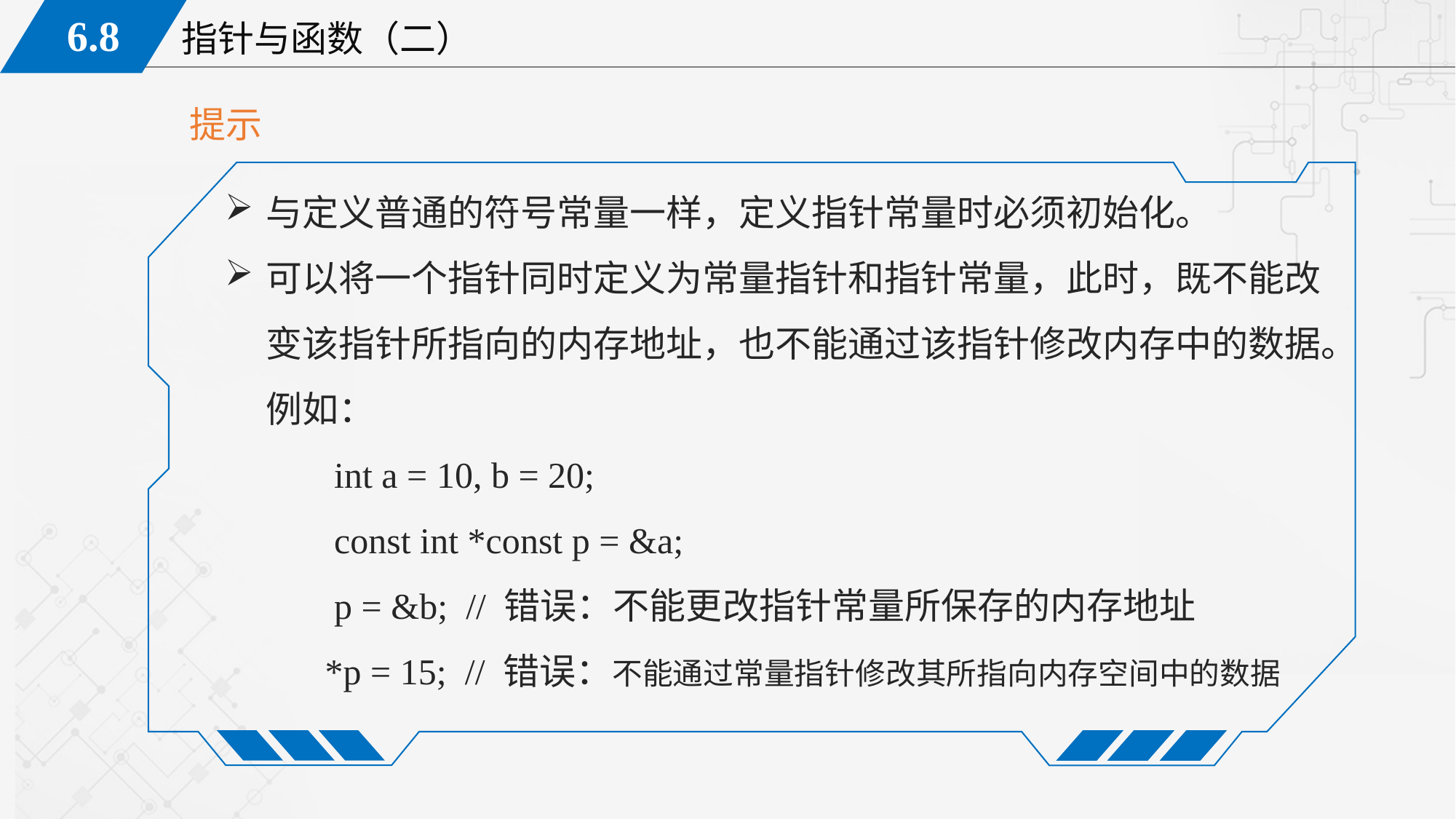

提示

与定义普通的符号常量一样，定义指针常量时必须初始化。
可以将一个指针同时定义为常量指针和指针常量，此时，既不能改变该指针所指向的内存地址，也不能通过该指针修改内存中的数据。例如：
	int a = 10, b = 20;
	const int *const p = &a;
	p = &b;  // 错误：不能更改指针常量所保存的内存地址
           *p = 15;  // 错误：不能通过常量指针修改其所指向内存空间中的数据